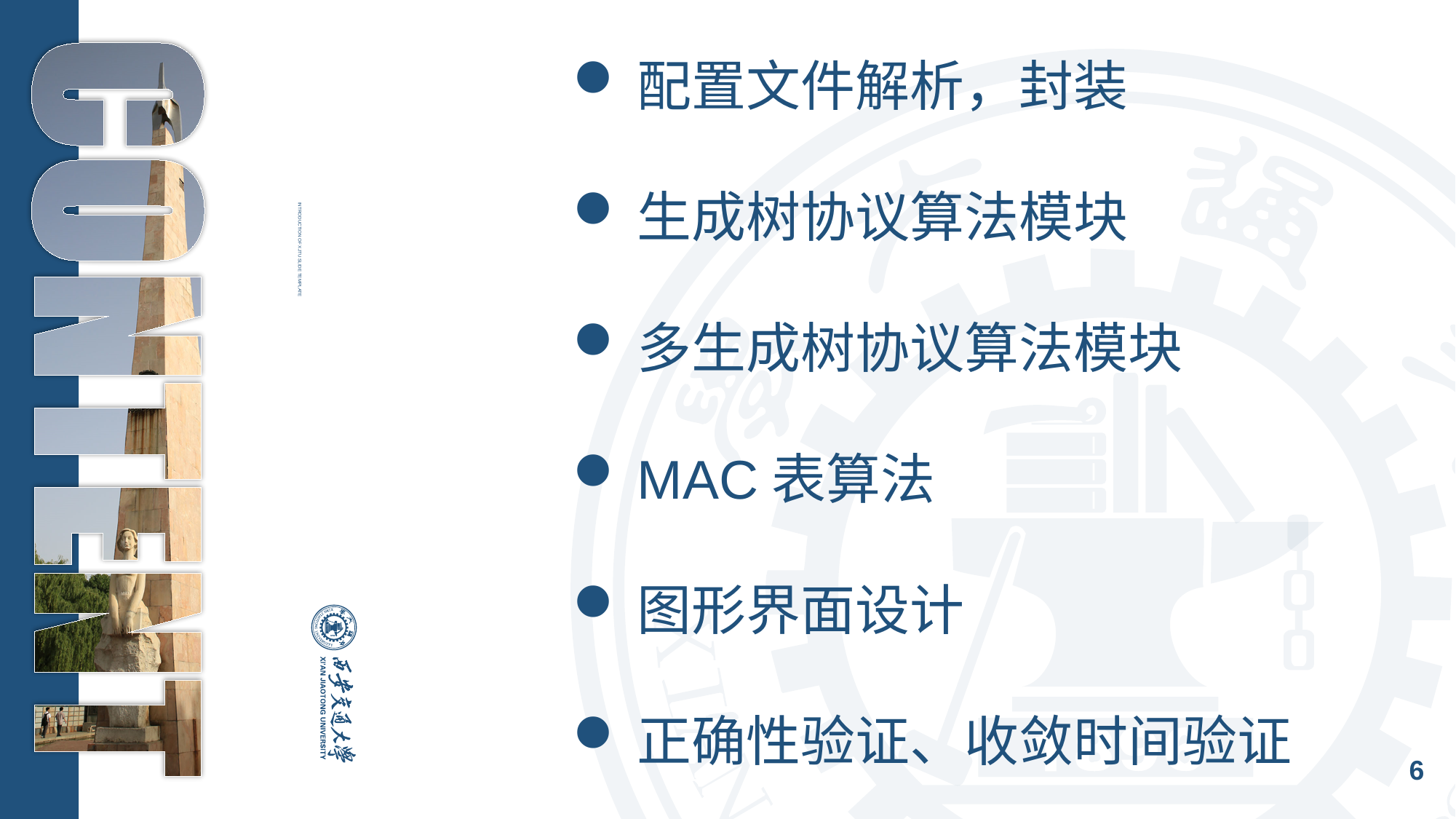

配置文件解析，封装
生成树协议算法模块
多生成树协议算法模块
MAC表算法
图形界面设计
正确性验证、收敛时间验证

INTRODUCTION OF XJTU slide template

6